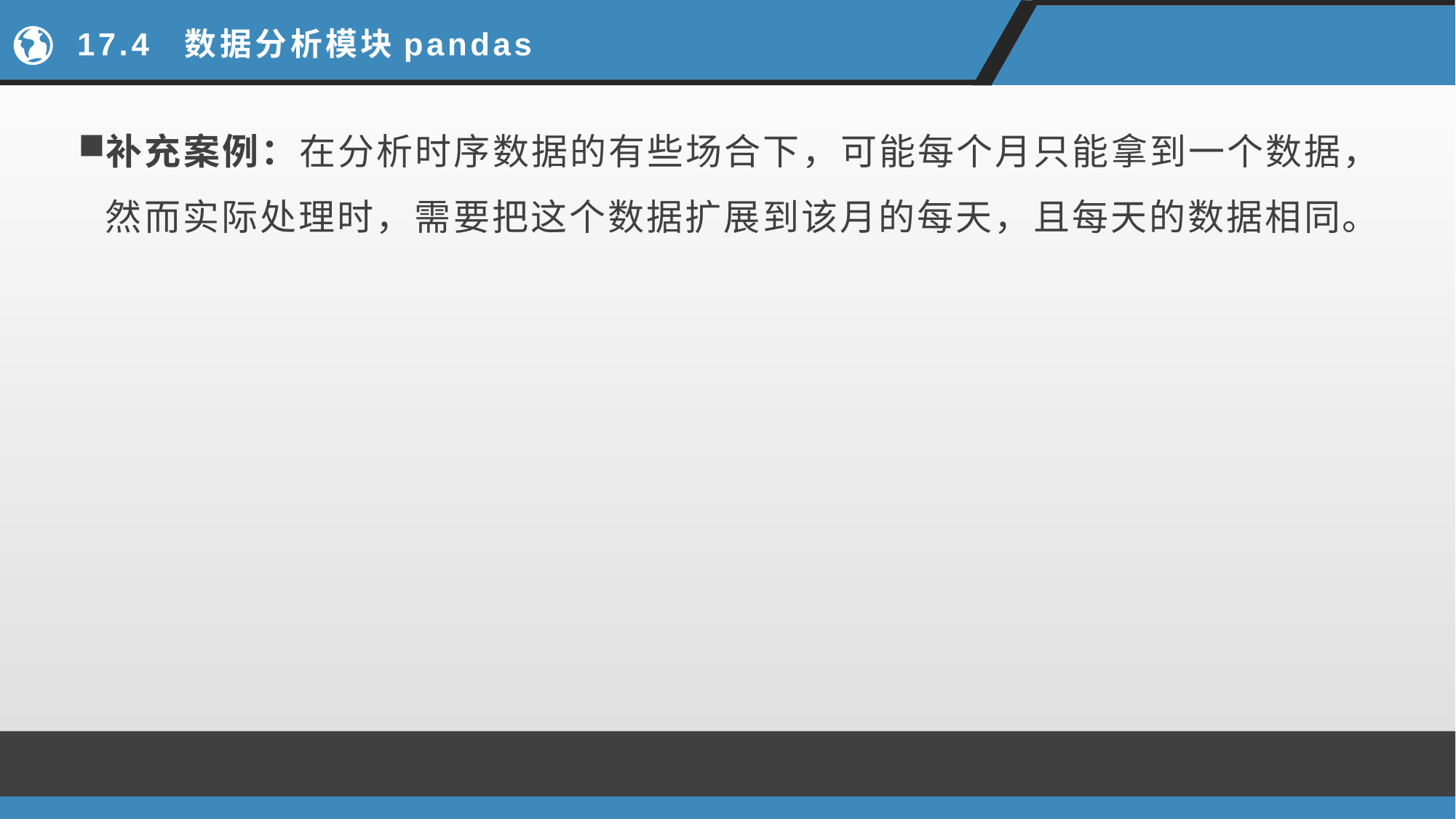

# 17.4  数据分析模块pandas

补充案例：在分析时序数据的有些场合下，可能每个月只能拿到一个数据，然而实际处理时，需要把这个数据扩展到该月的每天，且每天的数据相同。